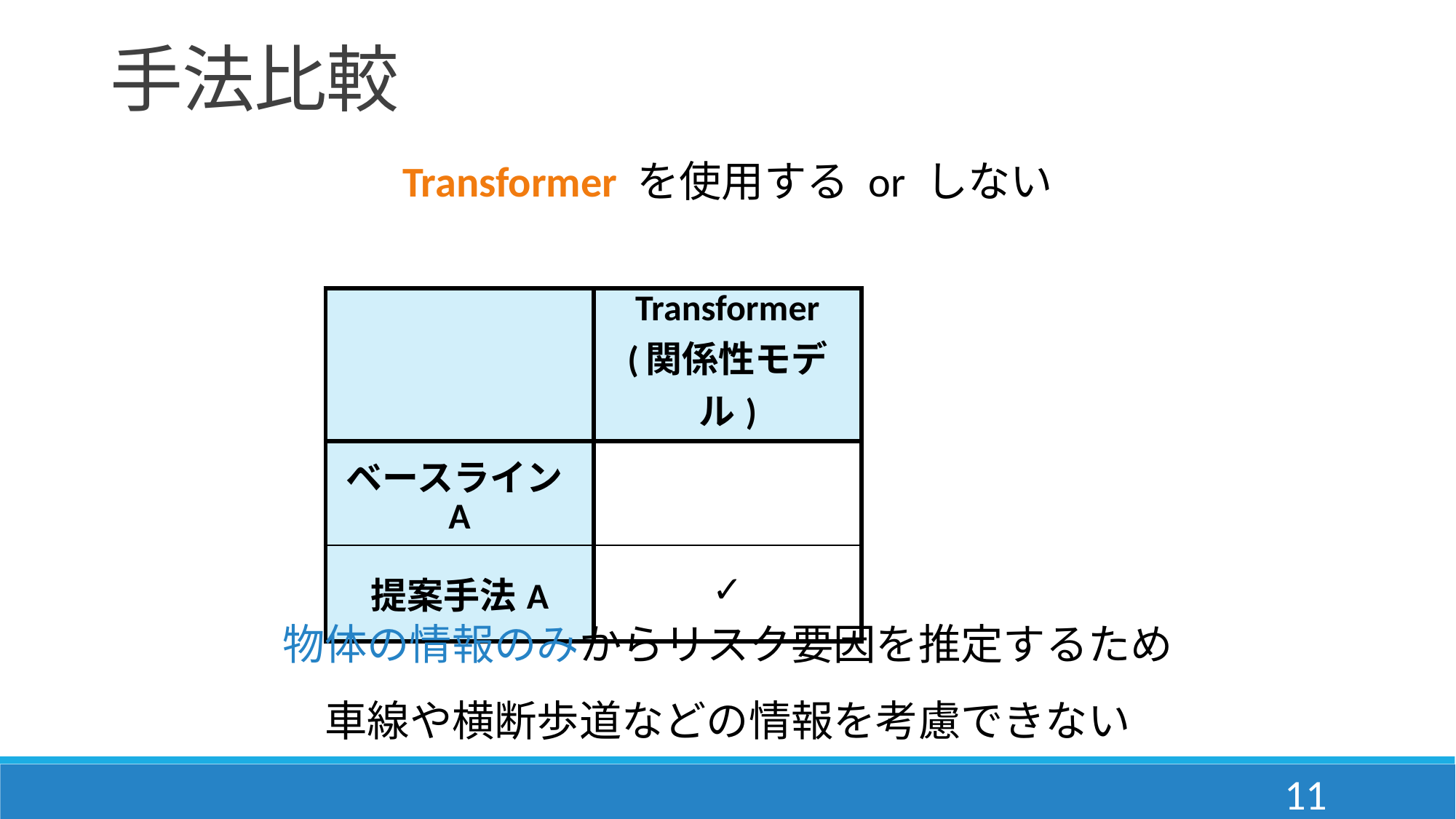

手法比較
Transformer を使用する or しない
|  | Transformer (関係性モデル) |
| --- | --- |
| ベースラインA |  |
| 提案手法A | ✓ |
物体の情報のみからリスク要因を推定するため
車線や横断歩道などの情報を考慮できない
11